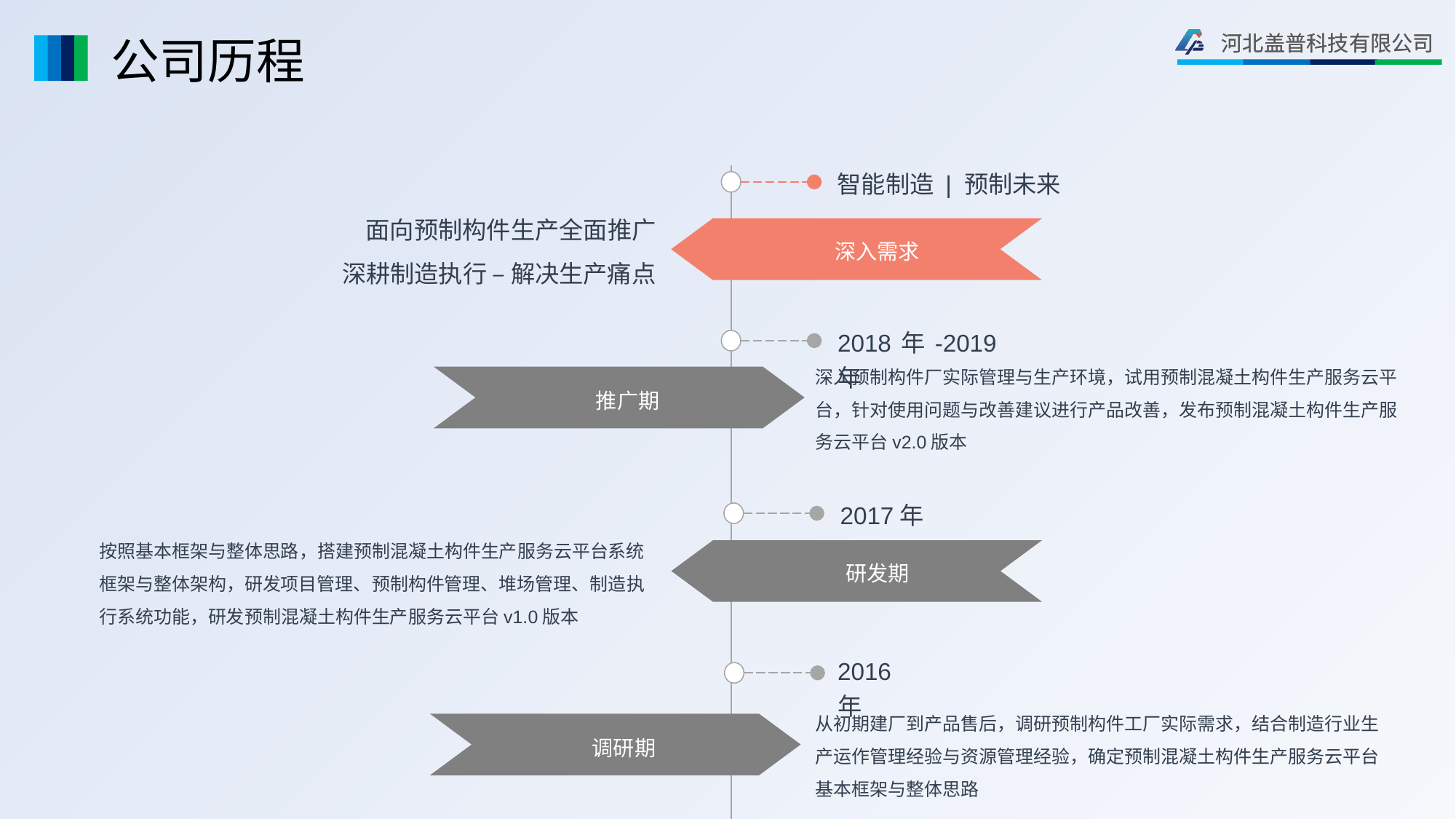

# 公司历程
智能制造 | 预制未来

面向预制构件生产全面推广
深耕制造执行 – 解决生产痛点

深入需求
2018年-2019年

深入预制构件厂实际管理与生产环境，试用预制混凝土构件生产服务云平台，针对使用问题与改善建议进行产品改善，发布预制混凝土构件生产服务云平台v2.0版本

推广期
2017年

按照基本框架与整体思路，搭建预制混凝土构件生产服务云平台系统框架与整体架构，研发项目管理、预制构件管理、堆场管理、制造执行系统功能，研发预制混凝土构件生产服务云平台v1.0版本

研发期
2016年

从初期建厂到产品售后，调研预制构件工厂实际需求，结合制造行业生产运作管理经验与资源管理经验，确定预制混凝土构件生产服务云平台基本框架与整体思路

调研期